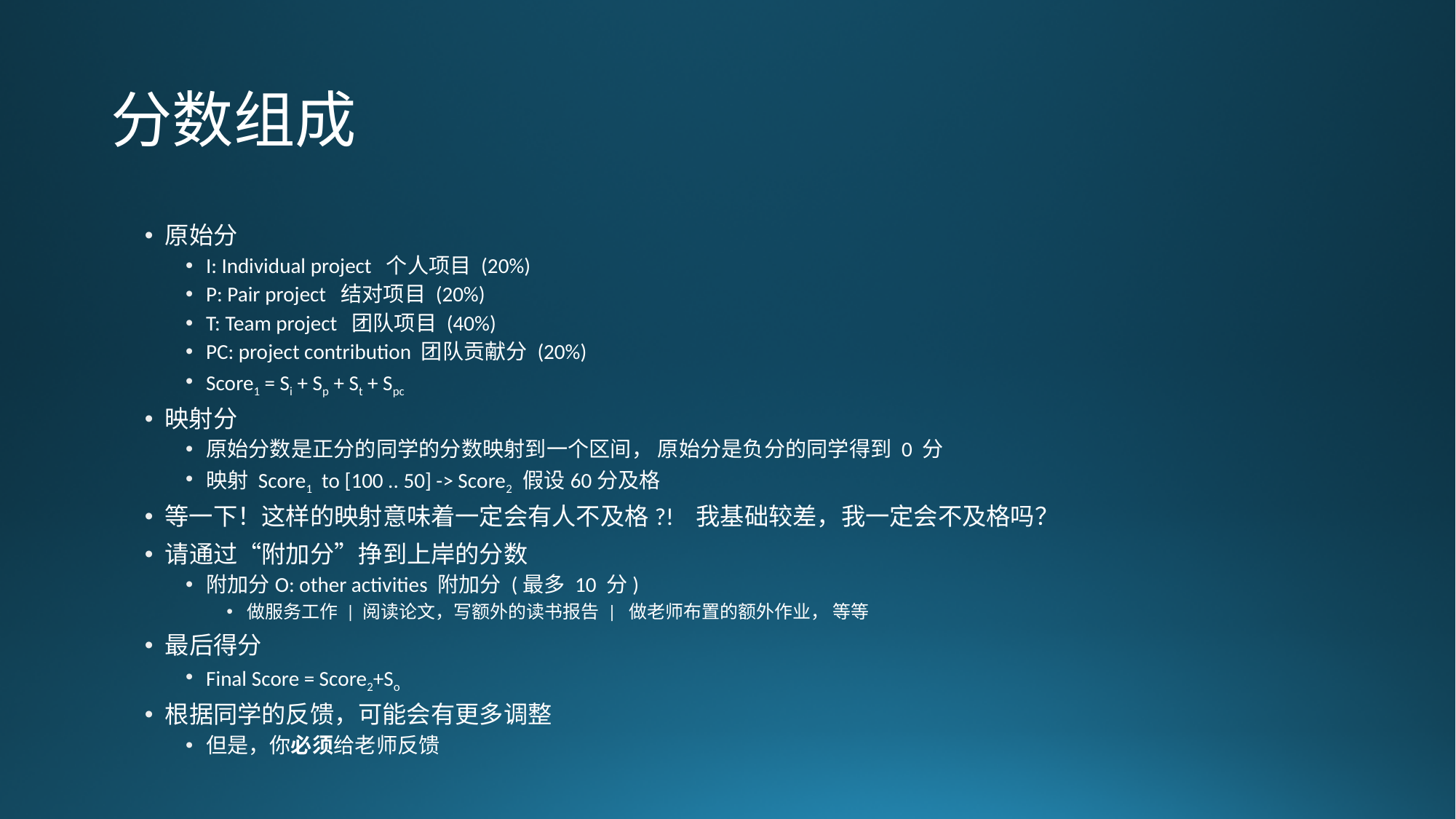

# 分数组成
原始分
I: Individual project  个人项目 (20%)
P: Pair project  结对项目 (20%)
T: Team project  团队项目 (40%)
PC: project contribution 团队贡献分 (20%)
Score1 = Si + Sp + St + Spc
映射分
原始分数是正分的同学的分数映射到一个区间， 原始分是负分的同学得到 0 分
映射 Score1  to [100 .. 50] -> Score2  假设60分及格
等一下！这样的映射意味着一定会有人不及格?!   我基础较差，我一定会不及格吗？
请通过“附加分”挣到上岸的分数
附加分O: other activities 附加分 (最多 10 分)
做服务工作 | 阅读论文，写额外的读书报告 |  做老师布置的额外作业， 等等
最后得分
Final Score = Score2+So
根据同学的反馈，可能会有更多调整
但是，你必须给老师反馈